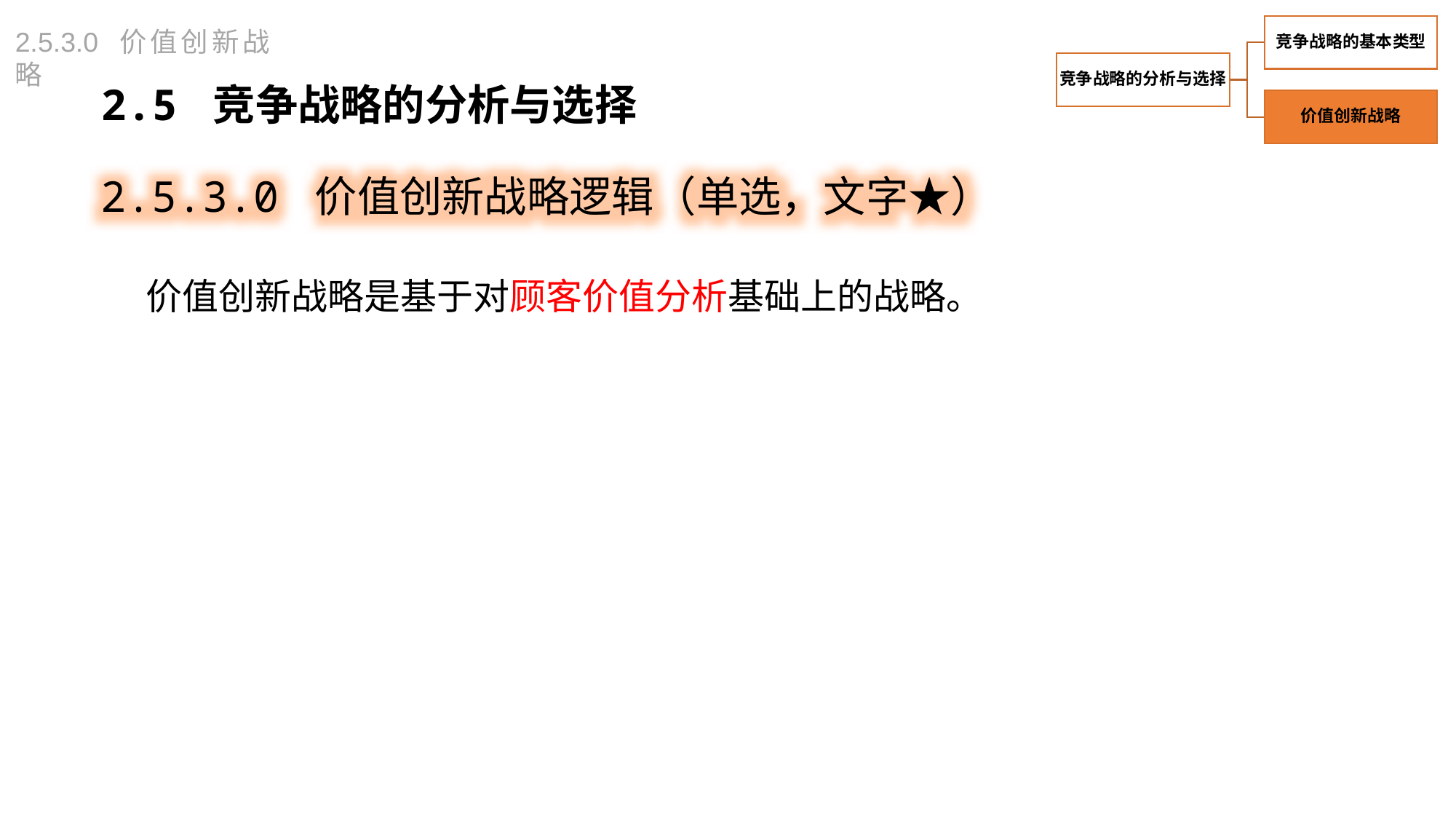

竞争战略的分析与选择
竞争战略的基本类型
价值创新战略
2.5.3.0 价值创新战略
2.5 竞争战略的分析与选择
2.5.3.0 价值创新战略逻辑（单选，文字★）
价值创新战略是基于对顾客价值分析基础上的战略。